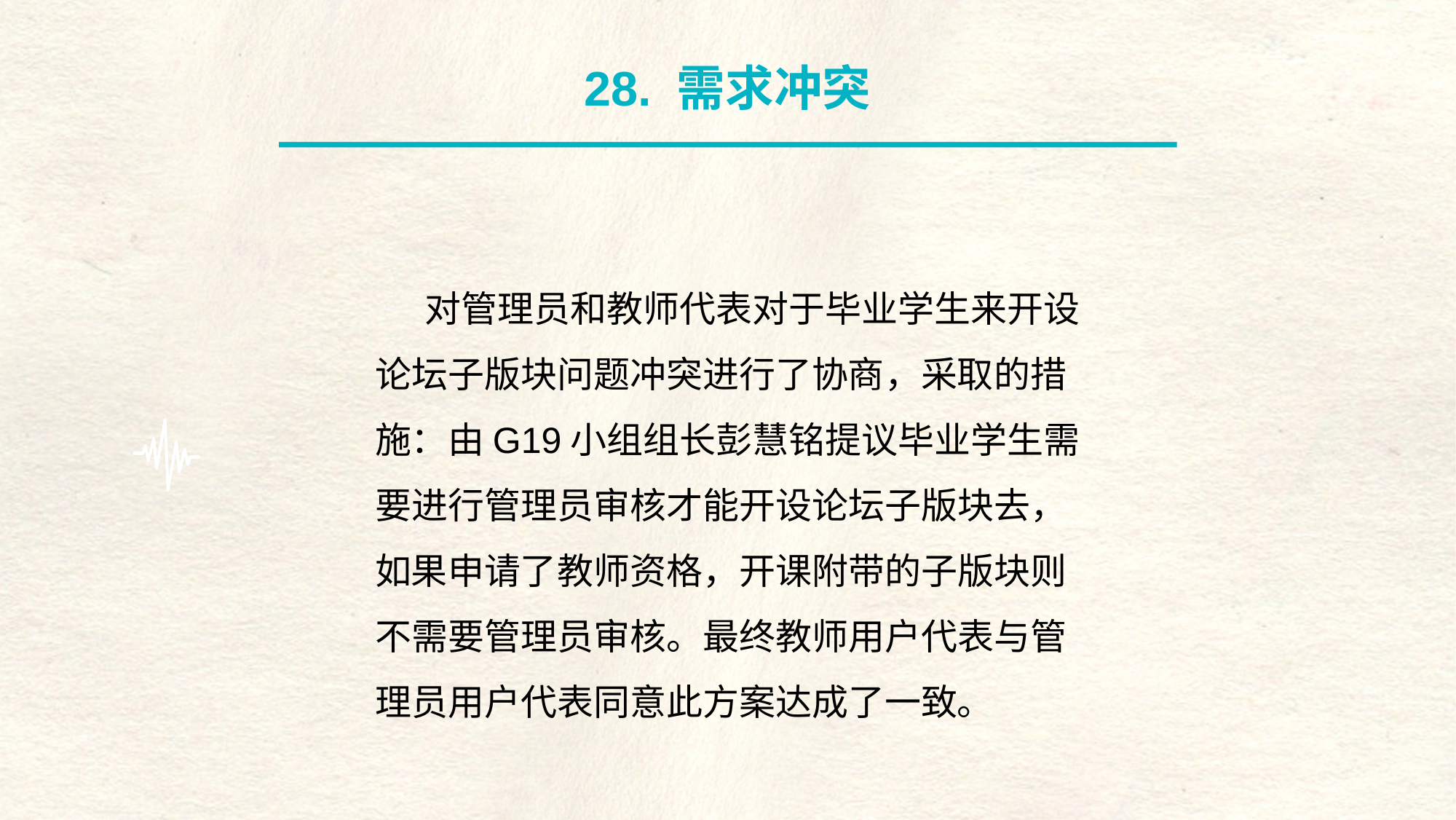

28. 需求冲突

     对管理员和教师代表对于毕业学生来开设论坛子版块问题冲突进行了协商，采取的措施：由G19小组组长彭慧铭提议毕业学生需要进行管理员审核才能开设论坛子版块去，如果申请了教师资格，开课附带的子版块则不需要管理员审核。最终教师用户代表与管理员用户代表同意此方案达成了一致。